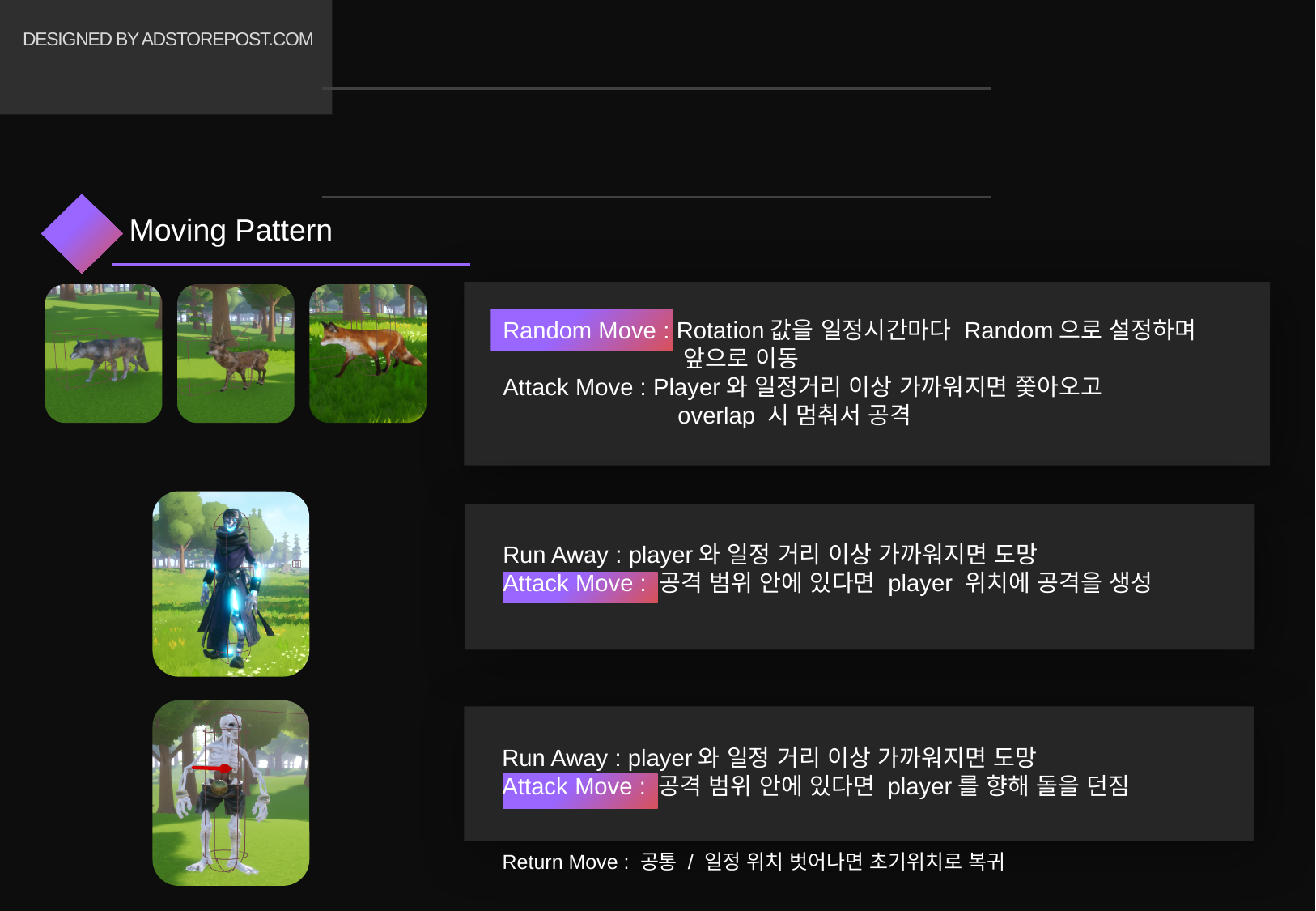

# DESIGNED BY ADSTOREPOST.COM
PLANET - FOREST
03
Moving Pattern

Random Move : Rotation값을 일정시간마다 Random으로 설정하며
	        앞으로 이동
Attack Move : Player와 일정거리 이상 가까워지면 쫓아오고
	        overlap 시 멈춰서 공격

Run Away : player와 일정 거리 이상 가까워지면 도망
Attack Move : 공격 범위 안에 있다면 player 위치에 공격을 생성

Run Away : player와 일정 거리 이상 가까워지면 도망
Attack Move : 공격 범위 안에 있다면 player를 향해 돌을 던짐

Return Move : 공통 / 일정 위치 벗어나면 초기위치로 복귀